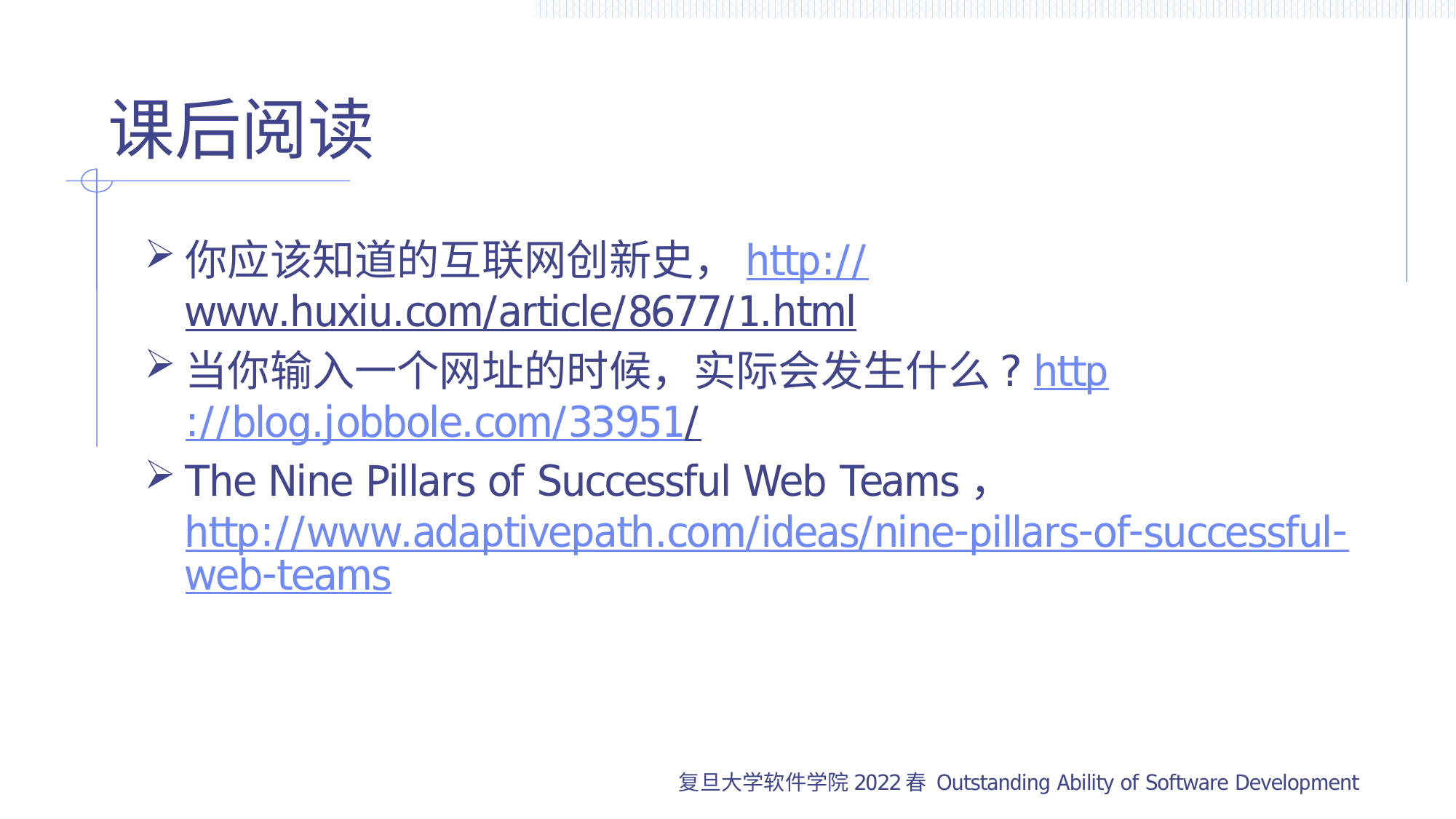

# 课后阅读
你应该知道的互联网创新史，http://www.huxiu.com/article/8677/1.html
当你输入一个网址的时候，实际会发生什么? http://blog.jobbole.com/33951/
The Nine Pillars of Successful Web Teams， http://www.adaptivepath.com/ideas/nine-pillars-of-successful-web-teams